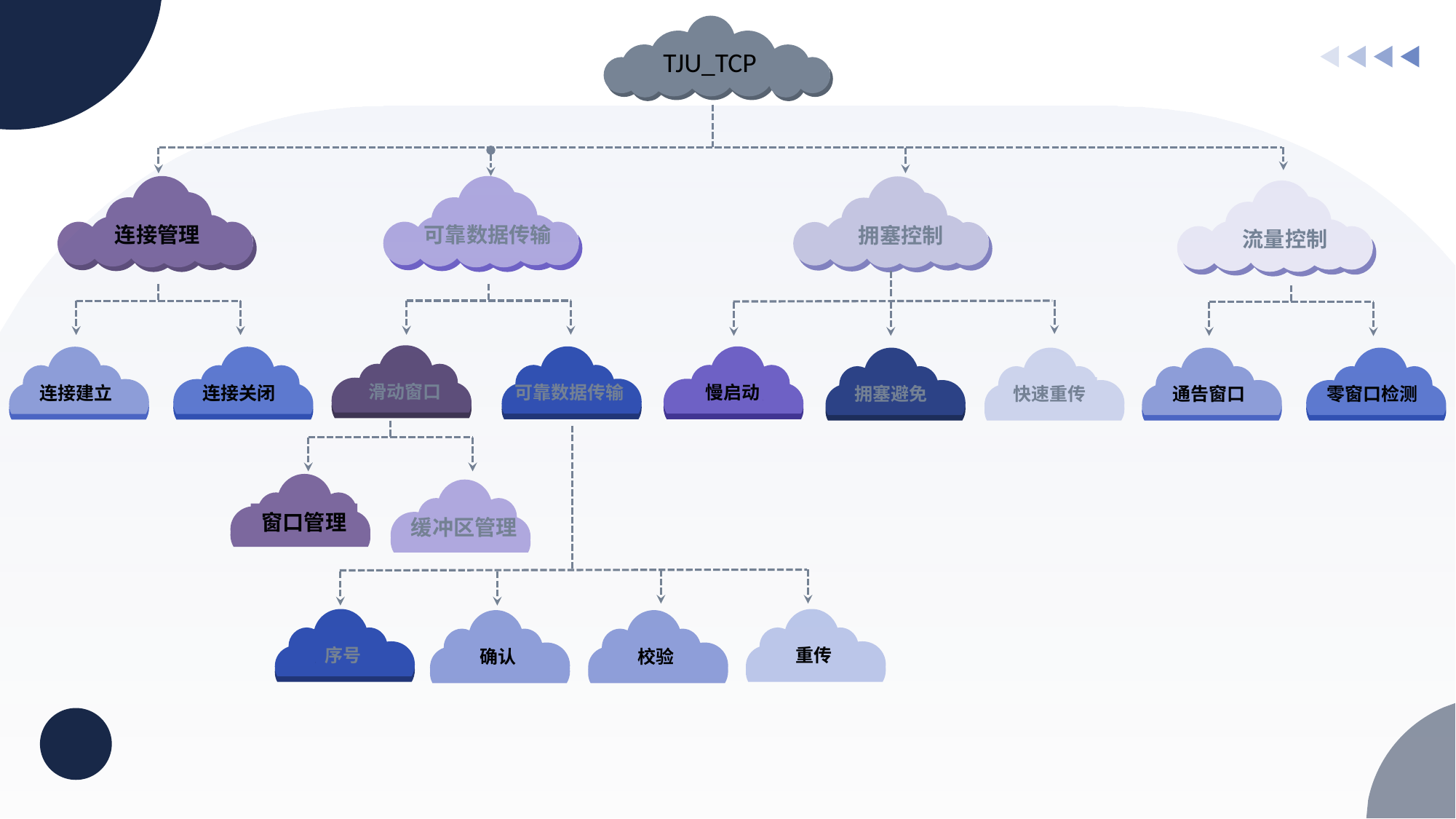

TJU_TCP
HOW YTOU WORKS

连接管理

可靠数据传输

拥塞控制

流量控制

滑动窗口

可靠数据传输

慢启动

连接建立

连接关闭

通告窗口

零窗口检测

拥塞避免

快速重传

窗口管理

缓冲区管理

序号

重传

确认

校验